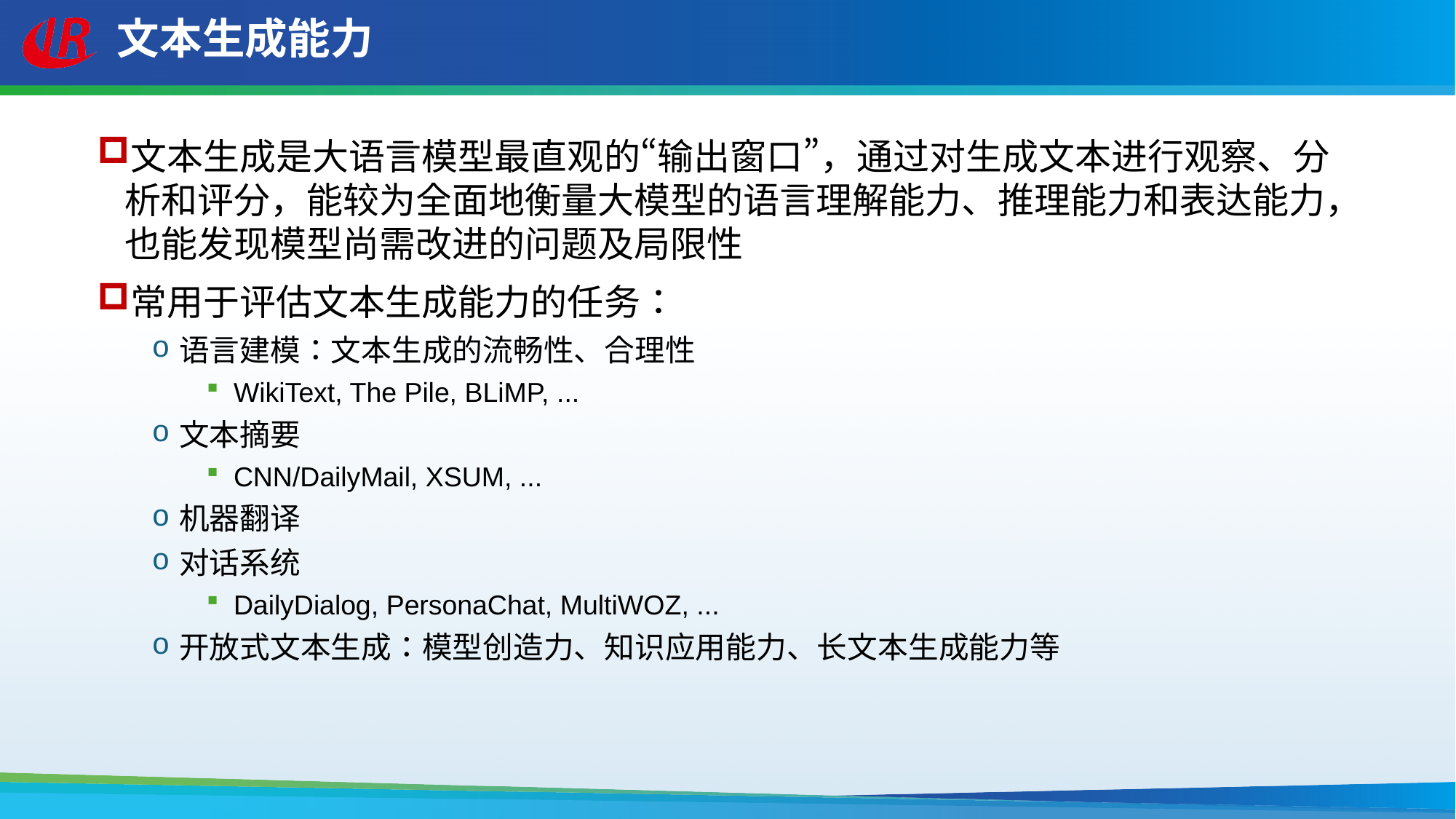

# 文本生成能力
文本生成是大语言模型最直观的“输出窗口”，通过对生成文本进行观察、分析和评分，能较为全面地衡量大模型的语言理解能力、推理能力和表达能力，也能发现模型尚需改进的问题及局限性
常用于评估文本生成能力的任务：
语言建模：文本生成的流畅性、合理性
WikiText, The Pile, BLiMP, ...
文本摘要
CNN/DailyMail, XSUM, ...
机器翻译
对话系统
DailyDialog, PersonaChat, MultiWOZ, ...
开放式文本生成：模型创造力、知识应用能力、长文本生成能力等